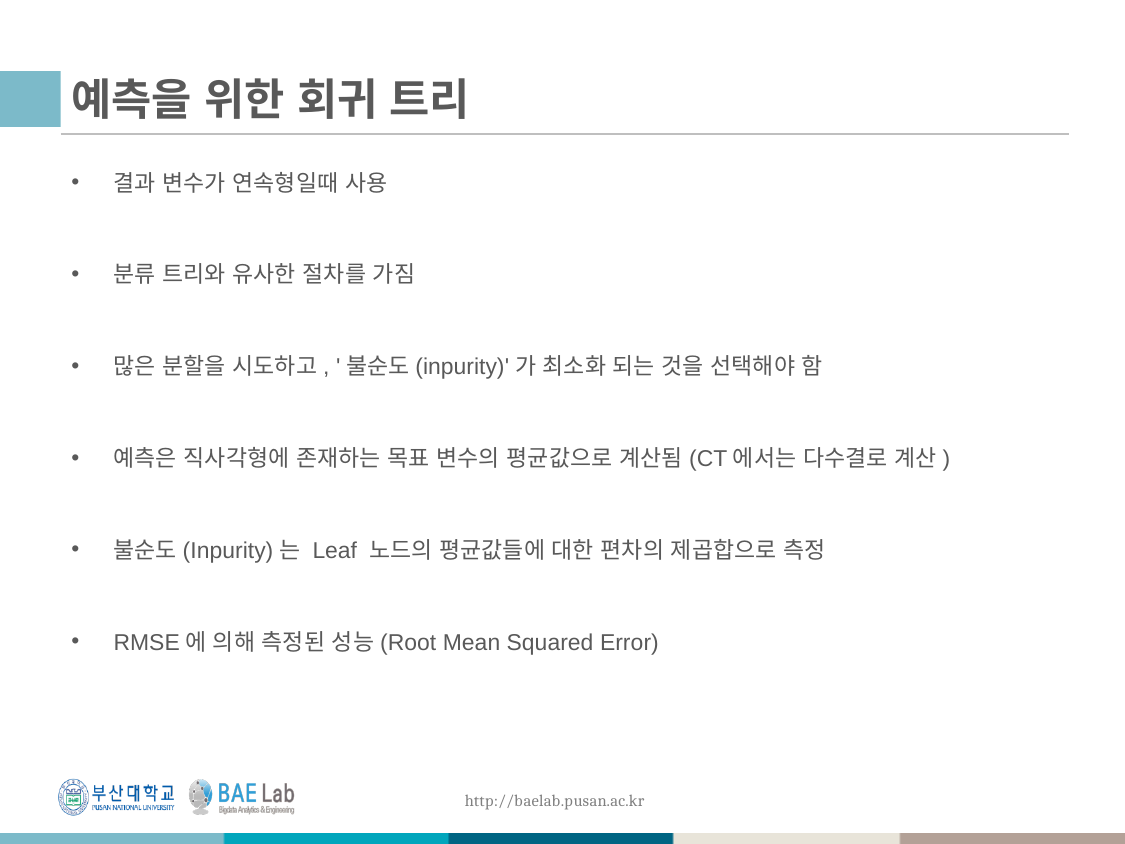

# 예측을 위한 회귀 트리
결과 변수가 연속형일때 사용

분류 트리와 유사한 절차를 가짐

많은 분할을 시도하고, '불순도(inpurity)'가 최소화 되는 것을 선택해야 함

예측은 직사각형에 존재하는 목표 변수의 평균값으로 계산됨(CT에서는 다수결로 계산)

불순도(Inpurity)는 Leaf 노드의 평균값들에 대한 편차의 제곱합으로 측정

RMSE에 의해 측정된 성능(Root Mean Squared Error)